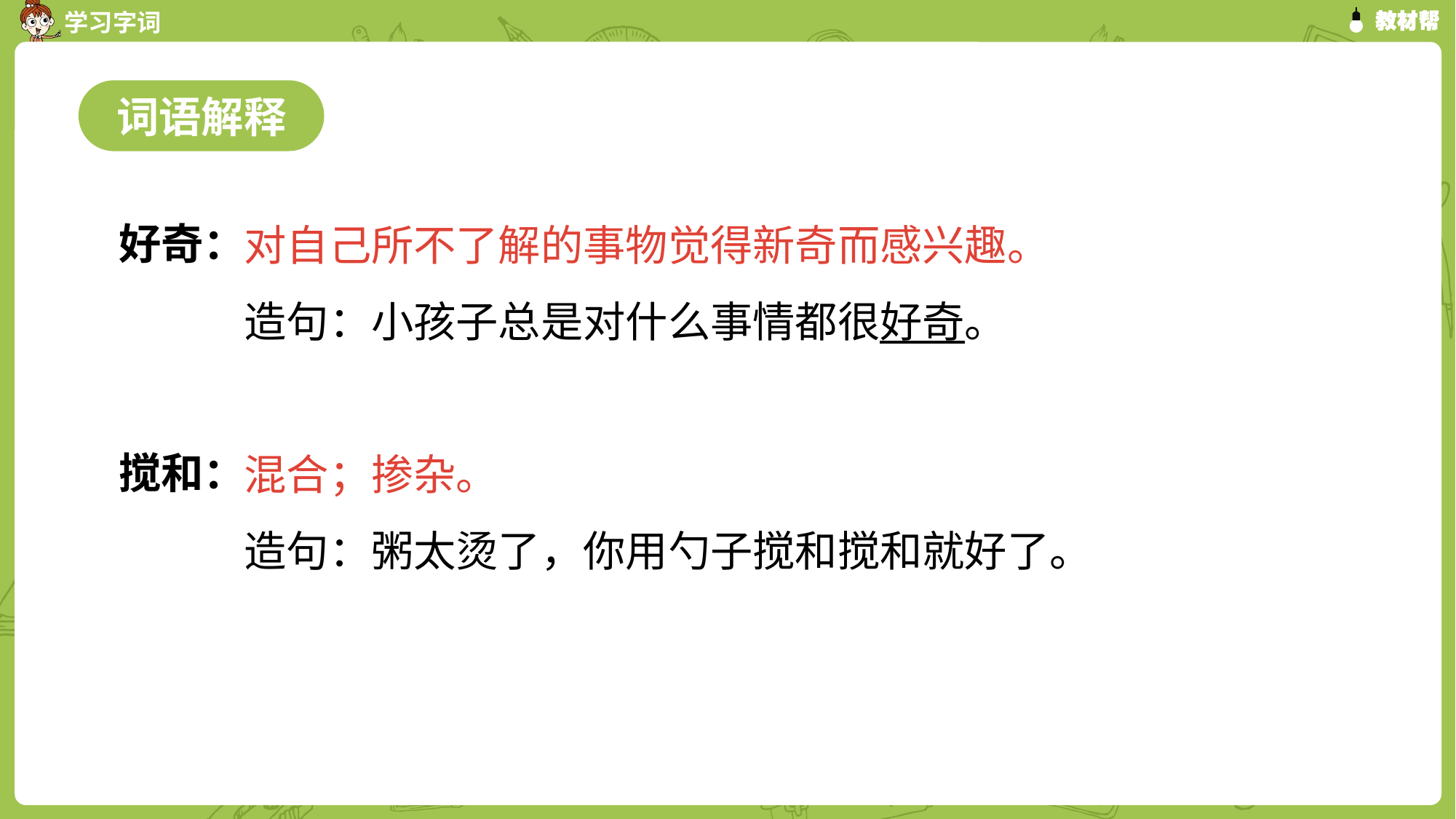

词语解释
好奇：

搅和：
对自己所不了解的事物觉得新奇而感兴趣。
造句：小孩子总是对什么事情都很好奇。

混合；掺杂。
造句：粥太烫了，你用勺子搅和搅和就好了。